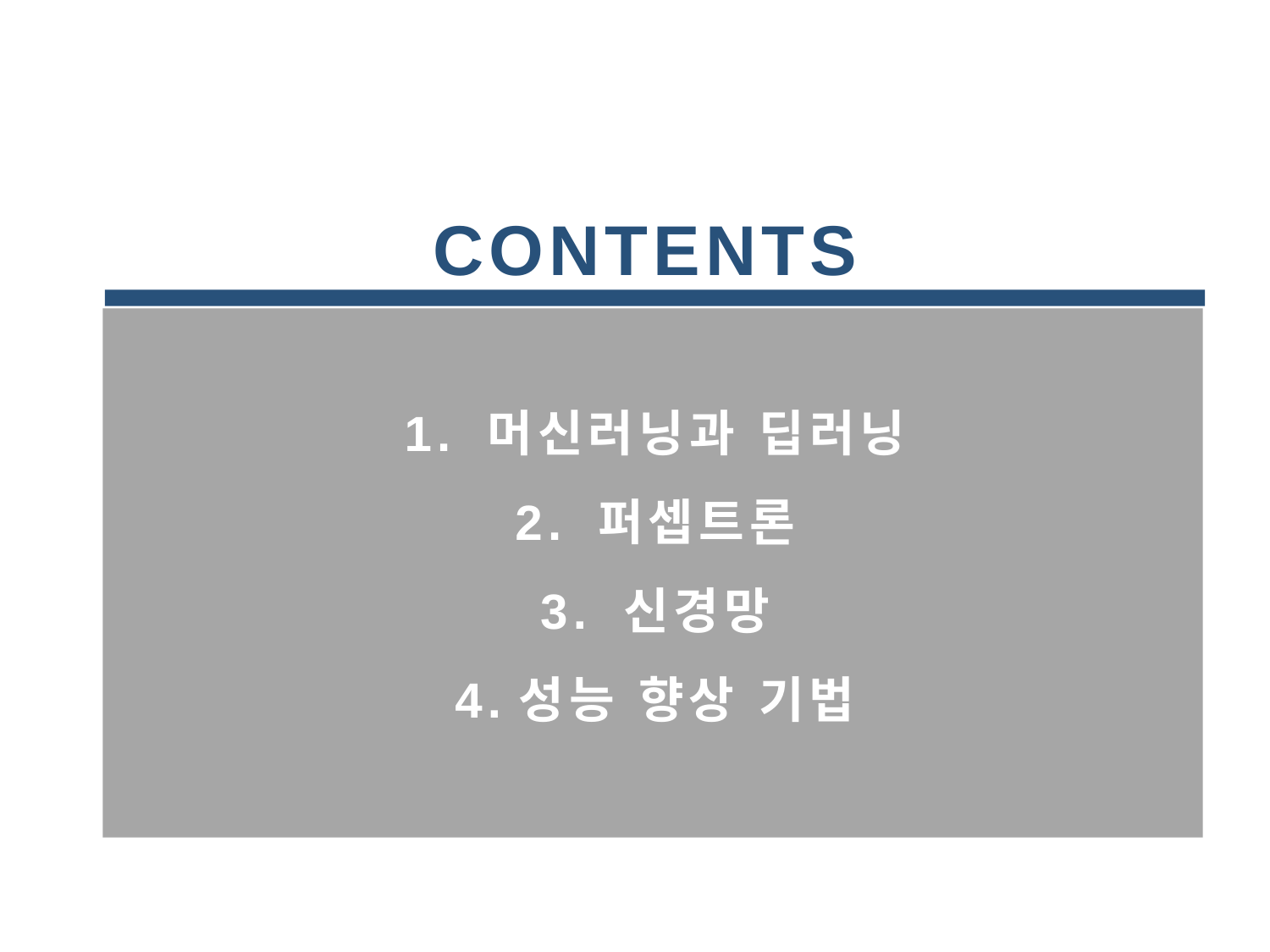

CONTENTS

1. 머신러닝과 딥러닝
2. 퍼셉트론
3. 신경망
4.성능 향상 기법